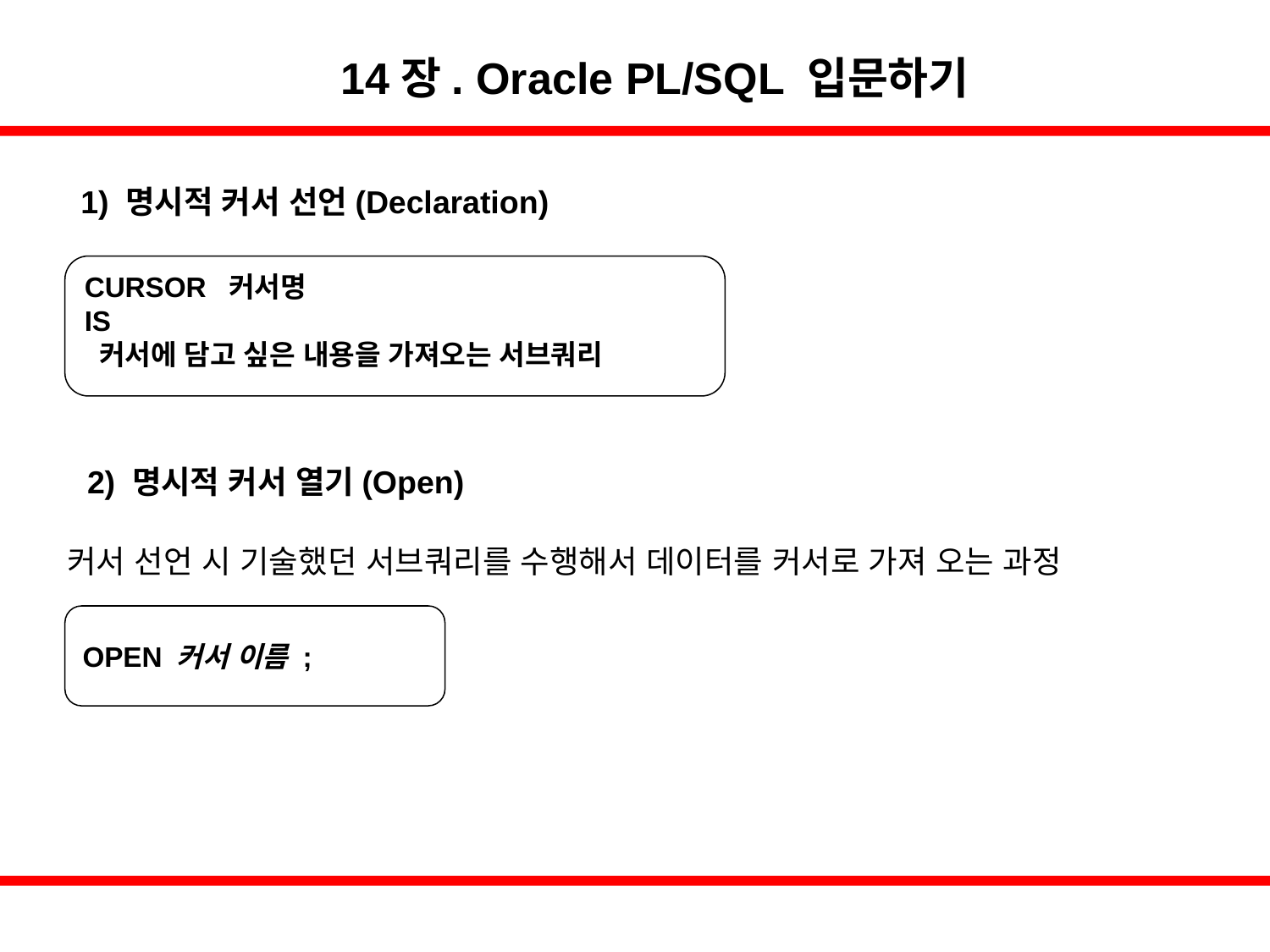

14장. Oracle PL/SQL 입문하기

1) 명시적 커서 선언(Declaration)
CURSOR  커서명
IS
 커서에 담고 싶은 내용을 가져오는 서브쿼리

2) 명시적 커서 열기(Open)
커서 선언 시 기술했던 서브쿼리를 수행해서 데이터를 커서로 가져 오는 과정
OPEN 커서 이름 ;